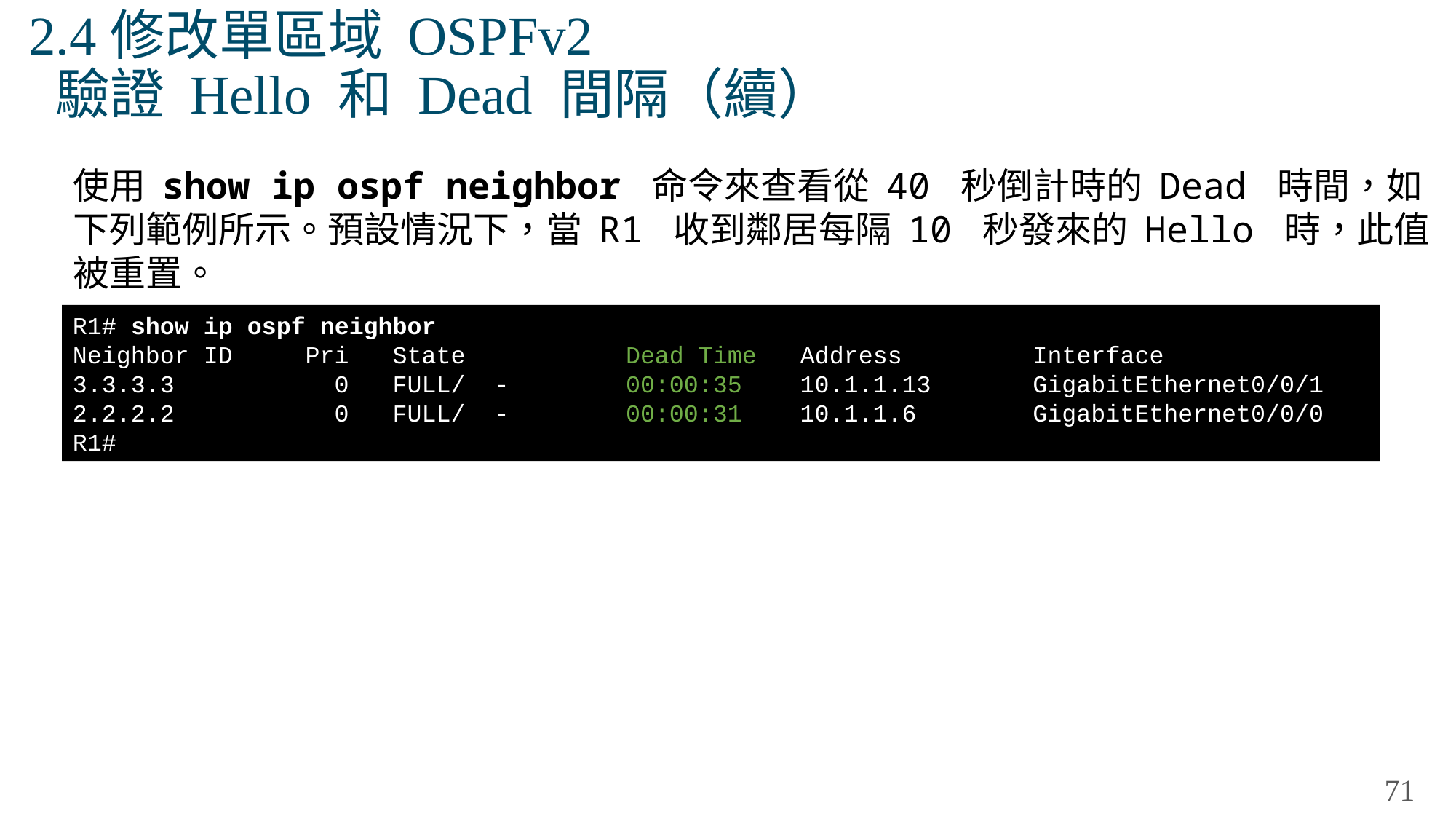

# 2.4修改單區域 OSPFv2 驗證 Hello 和 Dead 間隔（續）
使用 show ip ospf neighbor 命令來查看從 40 秒倒計時的 Dead 時間，如下列範例所示。預設情況下，當 R1 收到鄰居每隔 10 秒發來的 Hello 時，此值被重置。
R1# show ip ospf neighbor
Neighbor ID     Pri   State           Dead Time   Address         Interface
3.3.3.3           0   FULL/  -        00:00:35    10.1.1.13       GigabitEthernet0/0/1
2.2.2.2           0   FULL/  -        00:00:31    10.1.1.6        GigabitEthernet0/0/0
R1#
71